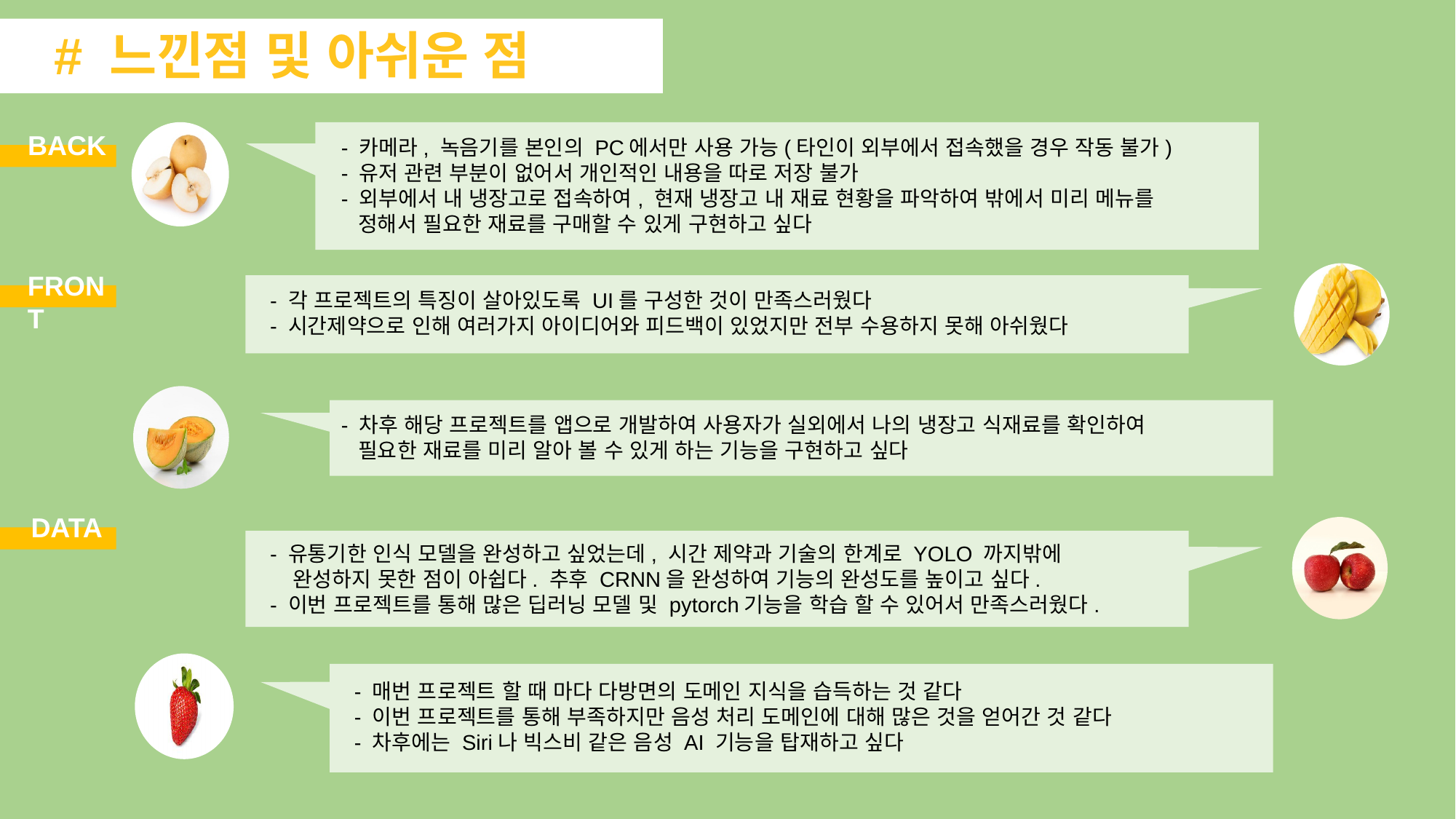

# 느낀점 및 아쉬운 점

BACK
- 카메라, 녹음기를 본인의 PC에서만 사용 가능(타인이 외부에서 접속했을 경우 작동 불가)
- 유저 관련 부분이 없어서 개인적인 내용을 따로 저장 불가
- 외부에서 내 냉장고로 접속하여, 현재 냉장고 내 재료 현황을 파악하여 밖에서 미리 메뉴를
  정해서 필요한 재료를 구매할 수 있게 구현하고 싶다

FRONT

- 각 프로젝트의 특징이 살아있도록 UI를 구성한 것이 만족스러웠다
- 시간제약으로 인해 여러가지 아이디어와 피드백이 있었지만 전부 수용하지 못해 아쉬웠다

- 차후 해당 프로젝트를 앱으로 개발하여 사용자가 실외에서 나의 냉장고 식재료를 확인하여
  필요한 재료를 미리 알아 볼 수 있게 하는 기능을 구현하고 싶다
DATA

- 유통기한 인식 모델을 완성하고 싶었는데, 시간 제약과 기술의 한계로 YOLO 까지밖에
   완성하지 못한 점이 아쉽다. 추후 CRNN을 완성하여 기능의 완성도를 높이고 싶다.
- 이번 프로젝트를 통해 많은 딥러닝 모델 및 pytorch기능을 학습 할 수 있어서 만족스러웠다.

- 매번 프로젝트 할 때 마다 다방면의 도메인 지식을 습득하는 것 같다
- 이번 프로젝트를 통해 부족하지만 음성 처리 도메인에 대해 많은 것을 얻어간 것 같다
- 차후에는 Siri나 빅스비 같은 음성 AI 기능을 탑재하고 싶다